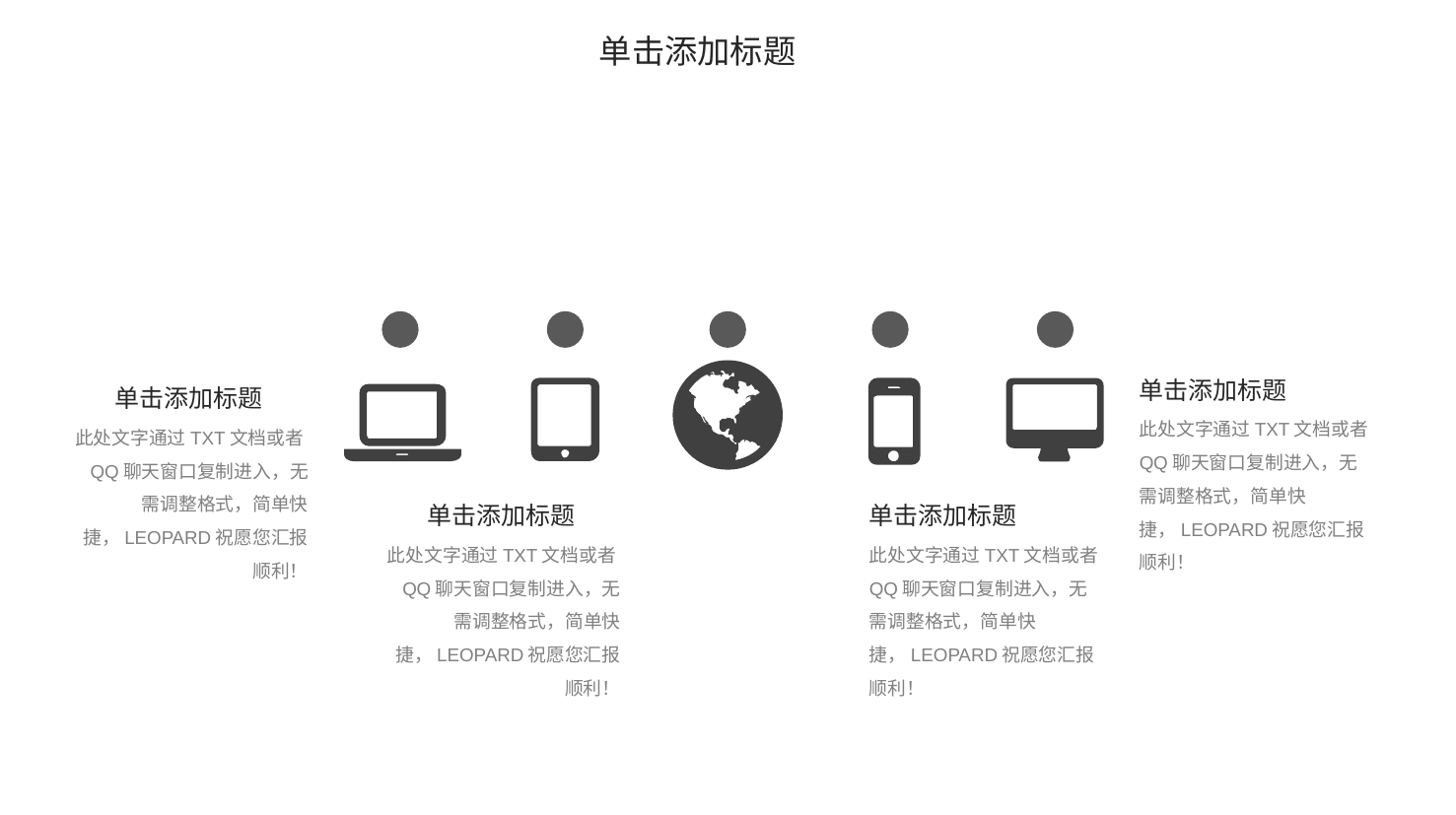

单击添加标题

单击添加标题
单击添加标题

此处文字通过TXT文档或者QQ聊天窗口复制进入，无需调整格式，简单快捷，LEOPARD祝愿您汇报顺利！
此处文字通过TXT文档或者QQ聊天窗口复制进入，无需调整格式，简单快捷，LEOPARD祝愿您汇报顺利！
单击添加标题
单击添加标题
此处文字通过TXT文档或者QQ聊天窗口复制进入，无需调整格式，简单快捷，LEOPARD祝愿您汇报顺利！
此处文字通过TXT文档或者QQ聊天窗口复制进入，无需调整格式，简单快捷，LEOPARD祝愿您汇报顺利！